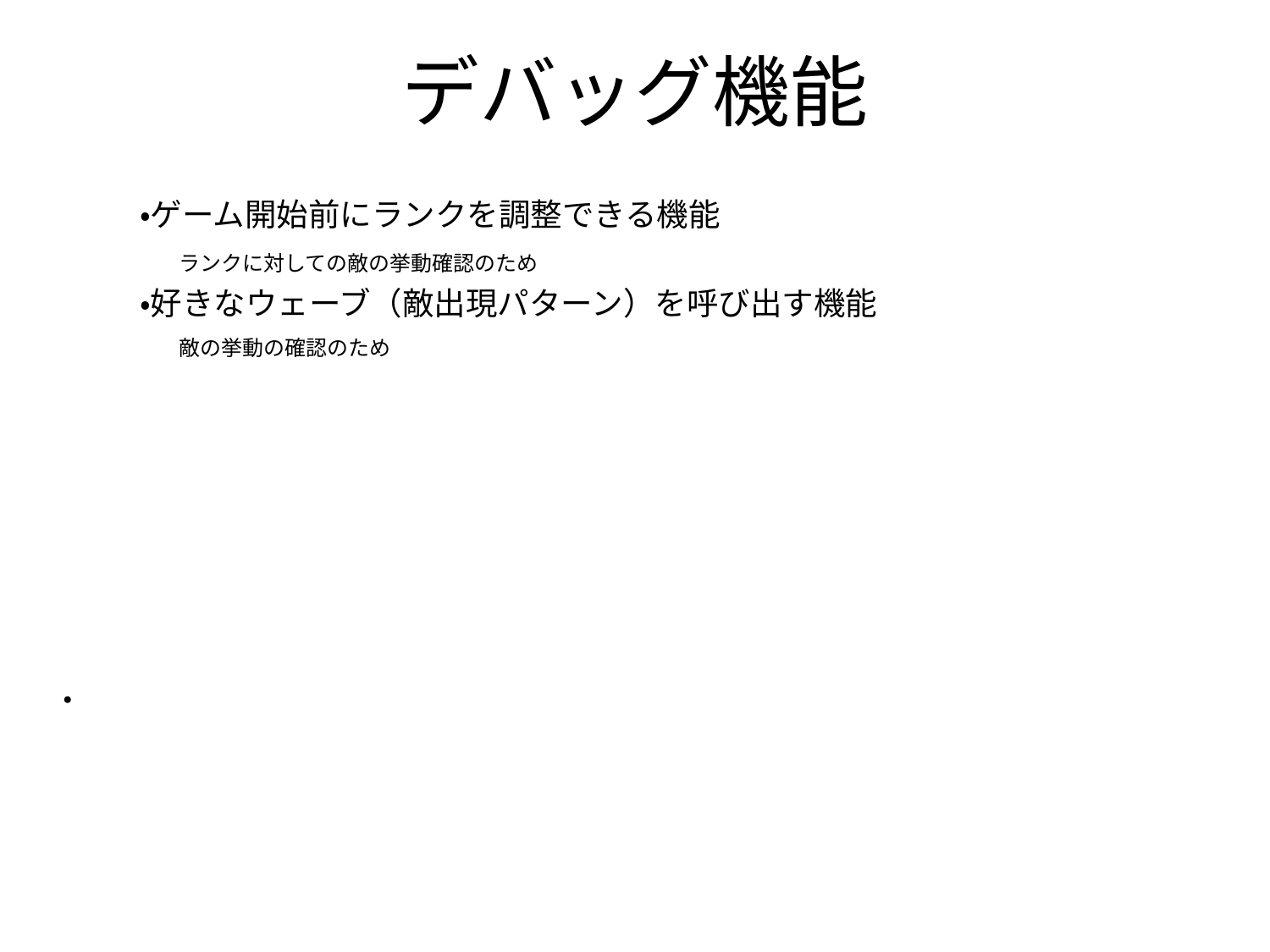

# デバッグ機能
・ゲーム開始前にランクを調整できる機能
	ランクに対しての敵の挙動確認のため
・好きなウェーブ（敵出現パターン）を呼び出す機能
	敵の挙動の確認のため
・